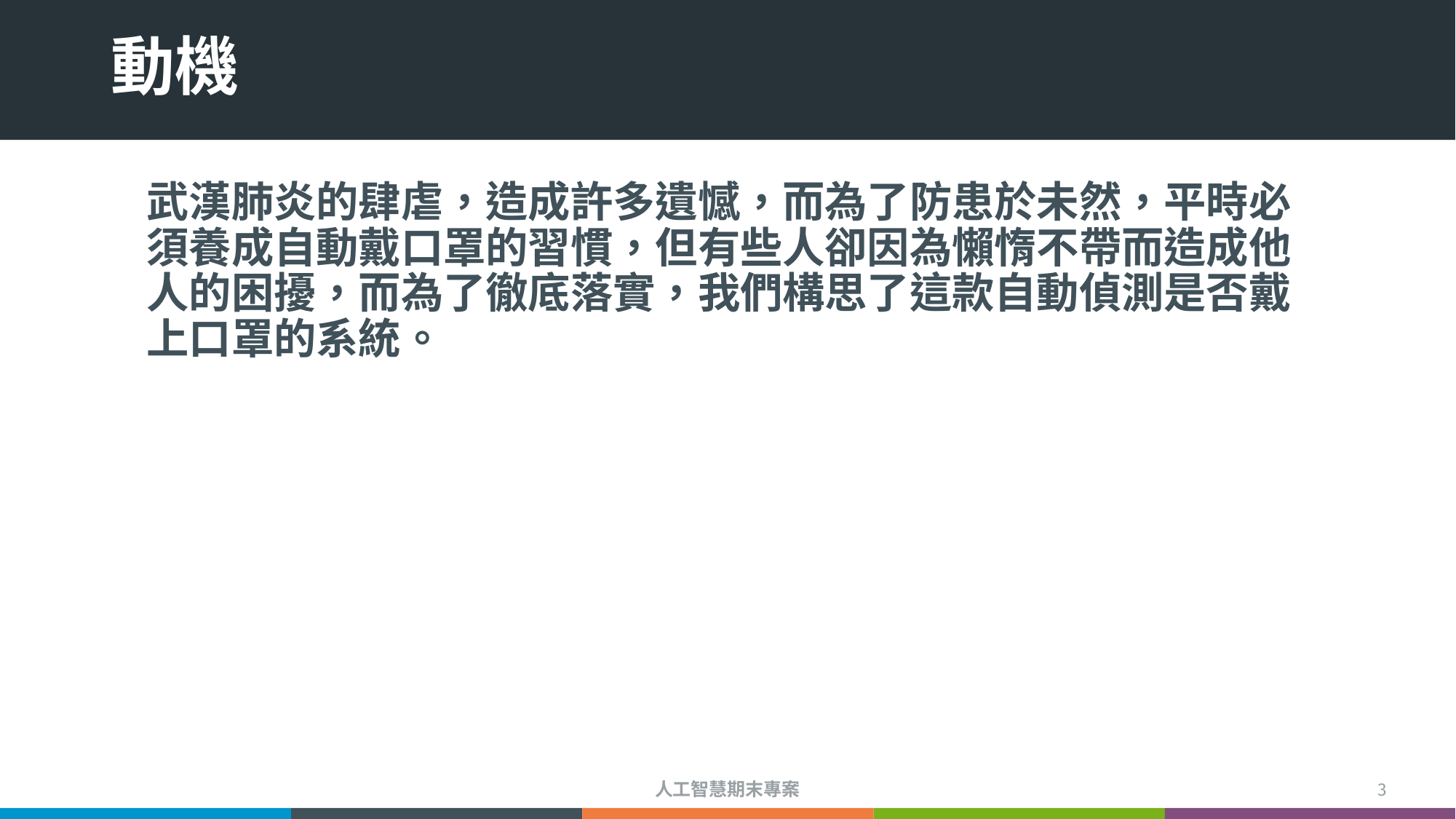

# 動機
武漢肺炎的肆虐，造成許多遺憾，而為了防患於未然，平時必須養成自動戴口罩的習慣，但有些人卻因為懶惰不帶而造成他人的困擾，而為了徹底落實，我們構思了這款自動偵測是否戴上口罩的系統。
人工智慧期末專案
3